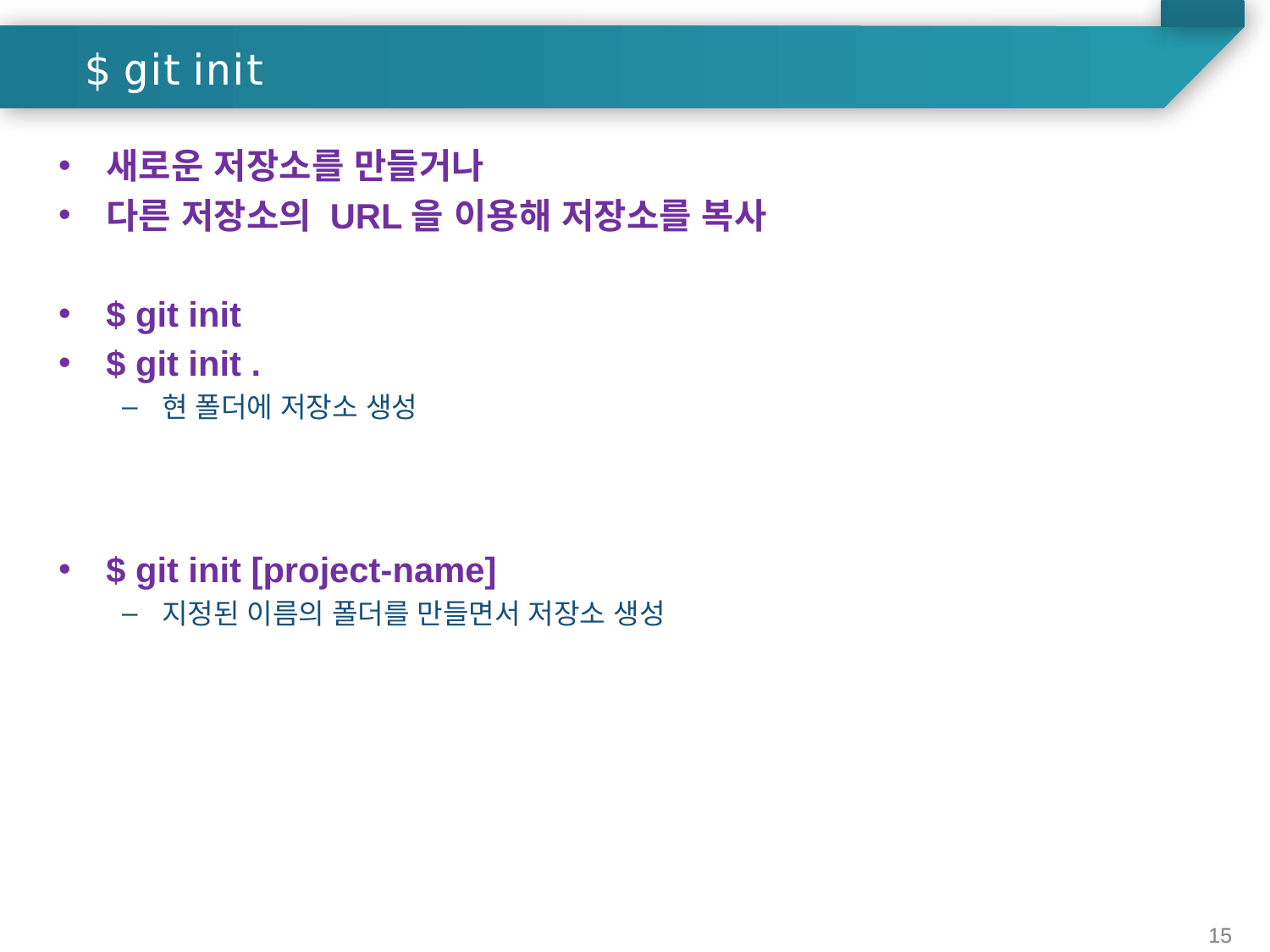

$ git init
새로운 저장소를 만들거나
다른 저장소의 URL을 이용해 저장소를 복사

$ git init
$ git init .
현 폴더에 저장소 생성

$ git init [project-name]
지정된 이름의 폴더를 만들면서 저장소 생성

15